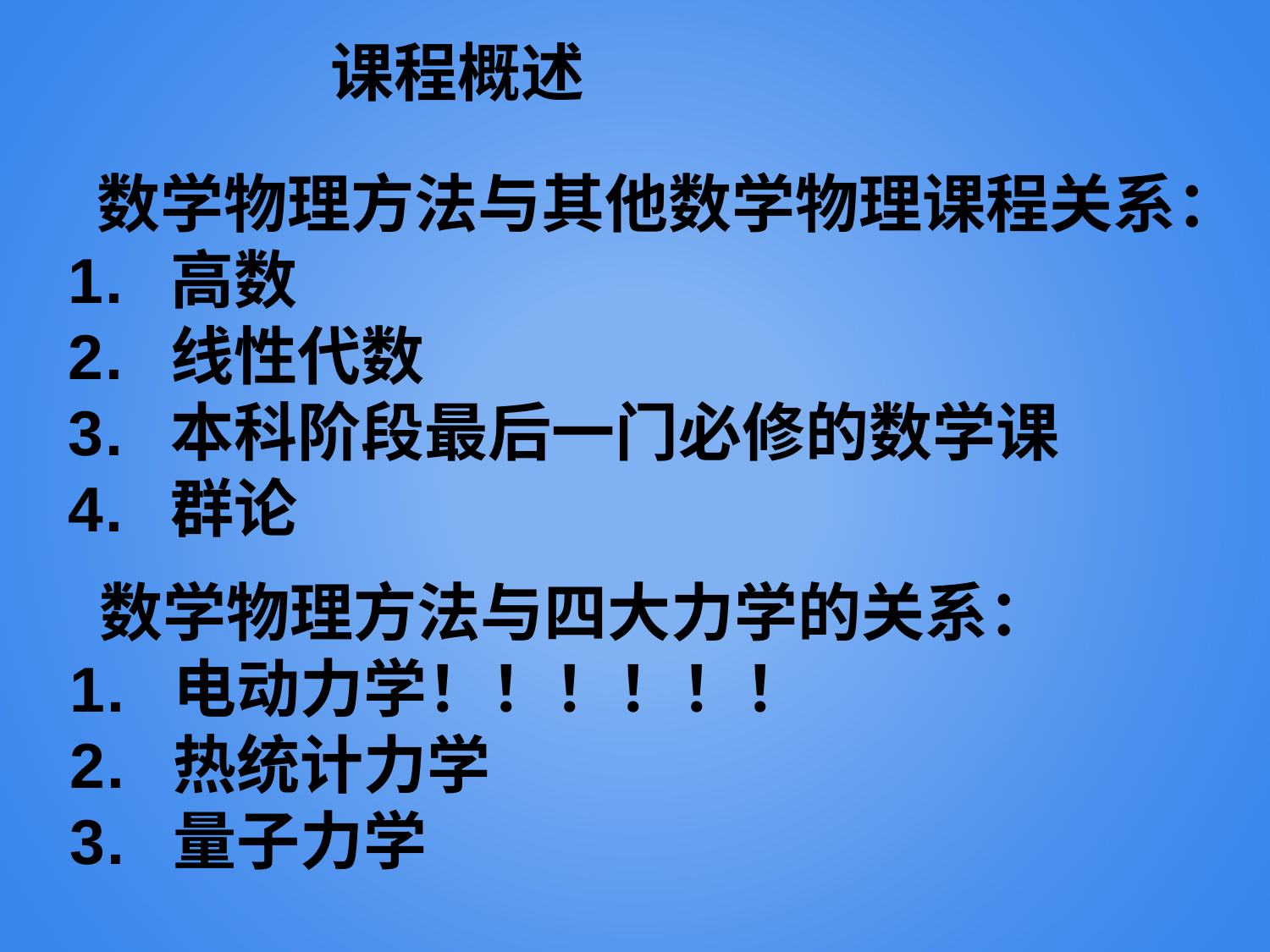

课程概述
 数学物理方法与其他数学物理课程关系：
高数
线性代数
本科阶段最后一门必修的数学课
群论

 数学物理方法与四大力学的关系：
电动力学！！！！！！
热统计力学
量子力学